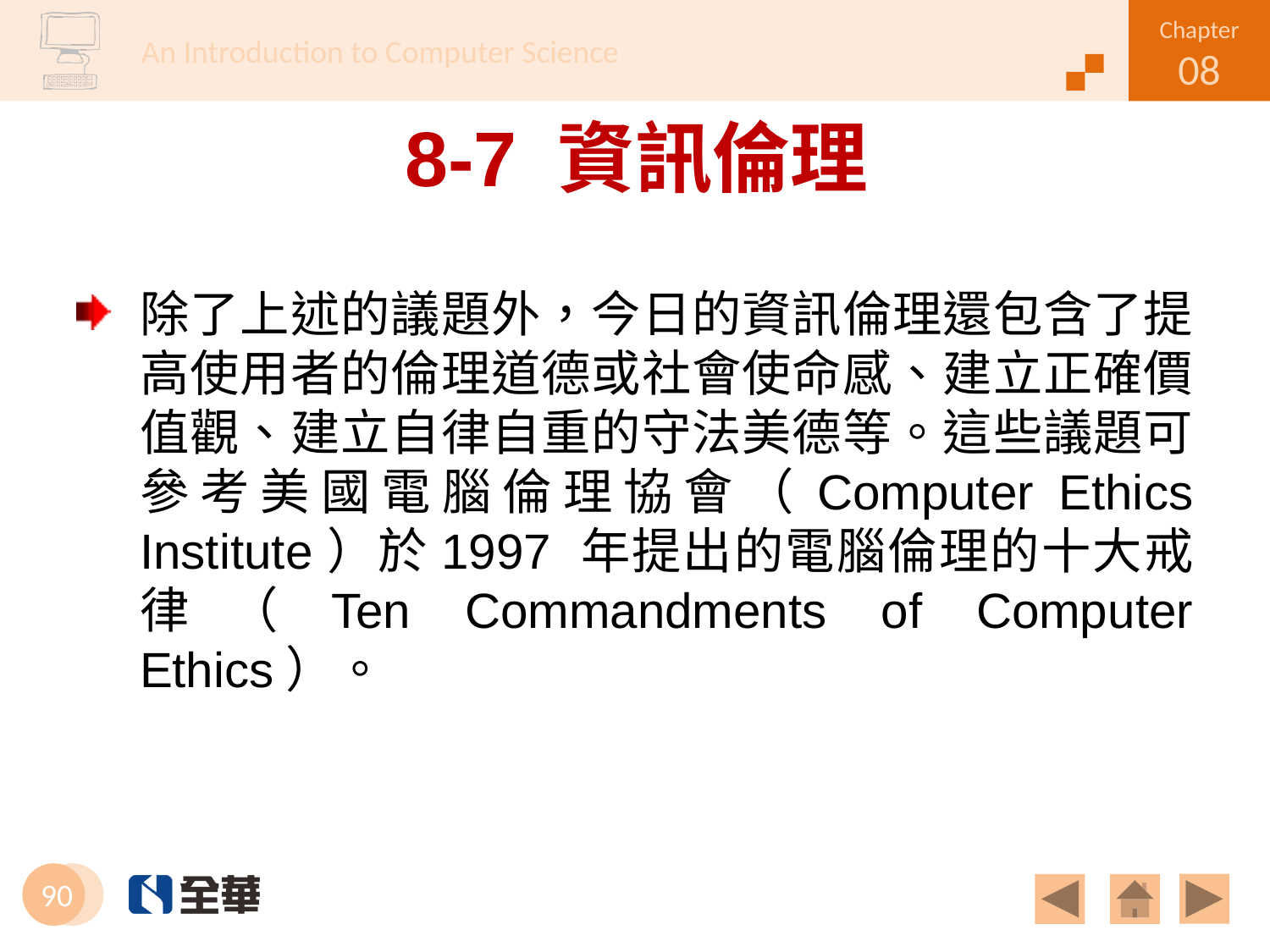

# 8-7 資訊倫理
除了上述的議題外，今日的資訊倫理還包含了提高使用者的倫理道德或社會使命感、建立正確價值觀、建立自律自重的守法美德等。這些議題可參考美國電腦倫理協會（Computer Ethics Institute）於1997 年提出的電腦倫理的十大戒律（Ten Commandments of Computer Ethics）。